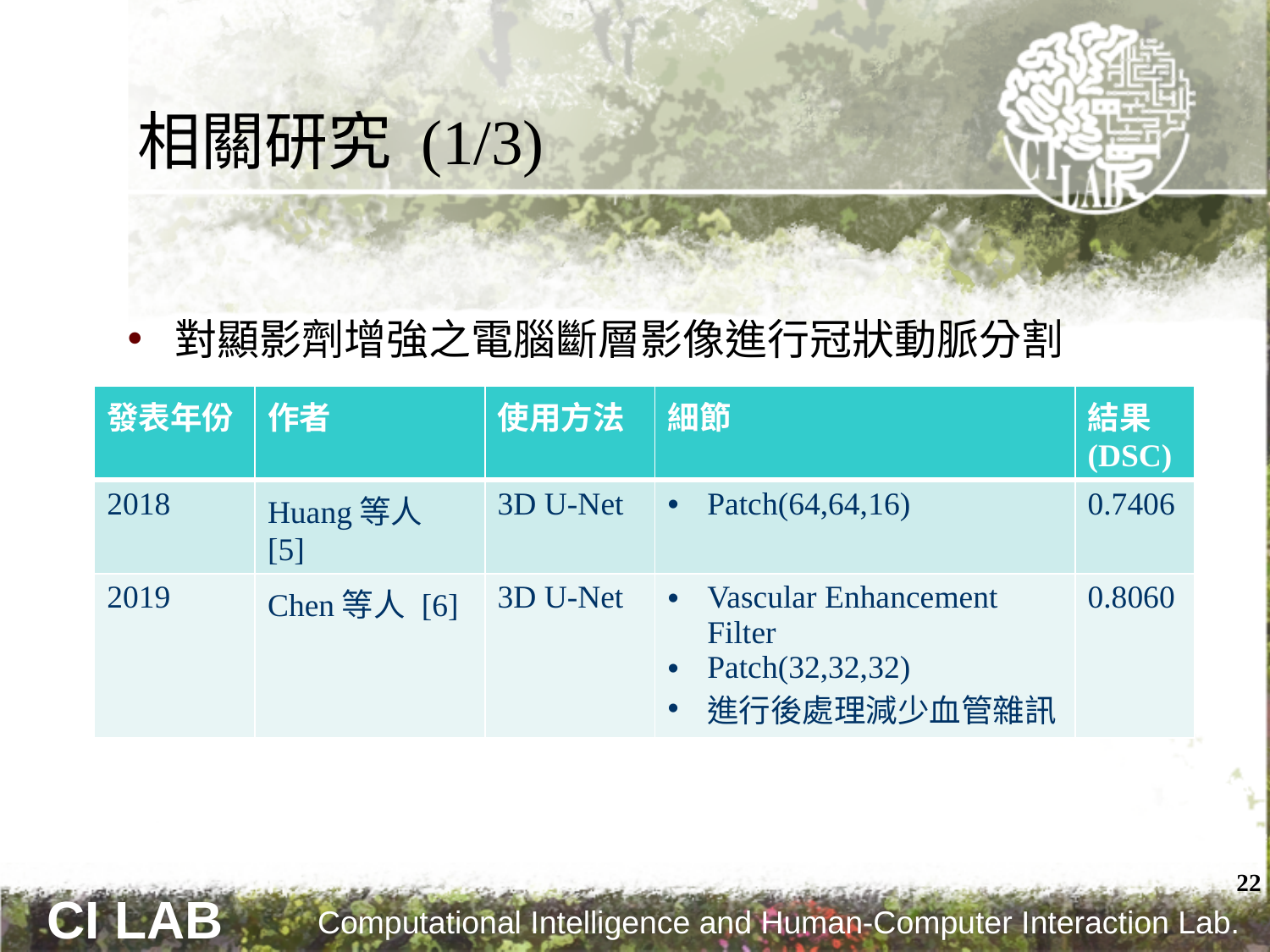

# 相關研究 (1/3)
對顯影劑增強之電腦斷層影像進行冠狀動脈分割
| 發表年份 | 作者 | 使用方法 | 細節 | 結果 (DSC) |
| --- | --- | --- | --- | --- |
| 2018 | Huang等人 [5] | 3D U-Net | Patch(64,64,16) | 0.7406 |
| 2019 | Chen等人 [6] | 3D U-Net | Vascular Enhancement Filter Patch(32,32,32) 進行後處理減少血管雜訊 | 0.8060 |
22